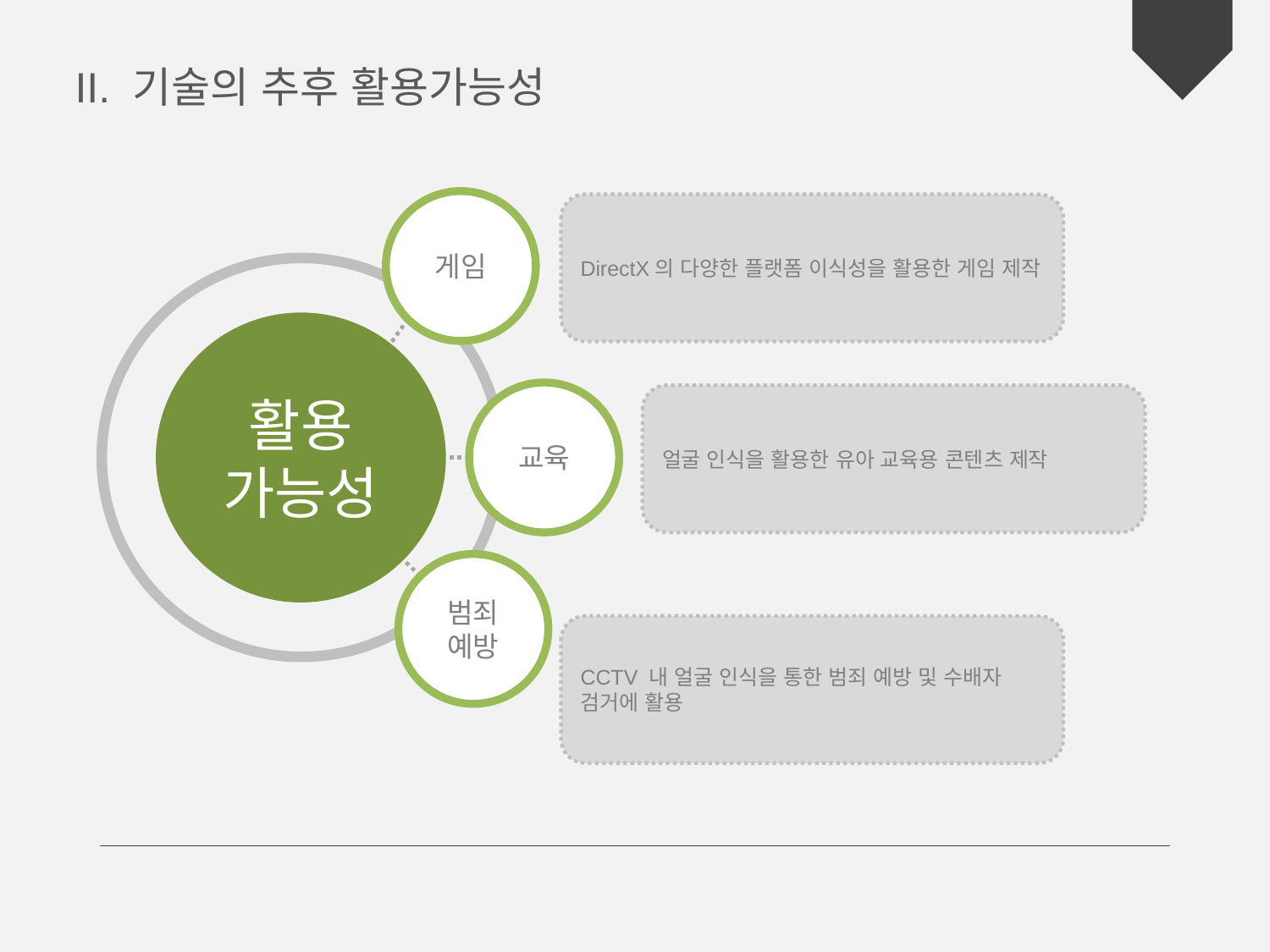

II. 기술의 추후 활용가능성
게임
DirectX의 다양한 플랫폼 이식성을 활용한 게임 제작

활용
가능성
교육
얼굴 인식을 활용한 유아 교육용 콘텐츠 제작
범죄
예방
CCTV 내 얼굴 인식을 통한 범죄 예방 및 수배자 검거에 활용